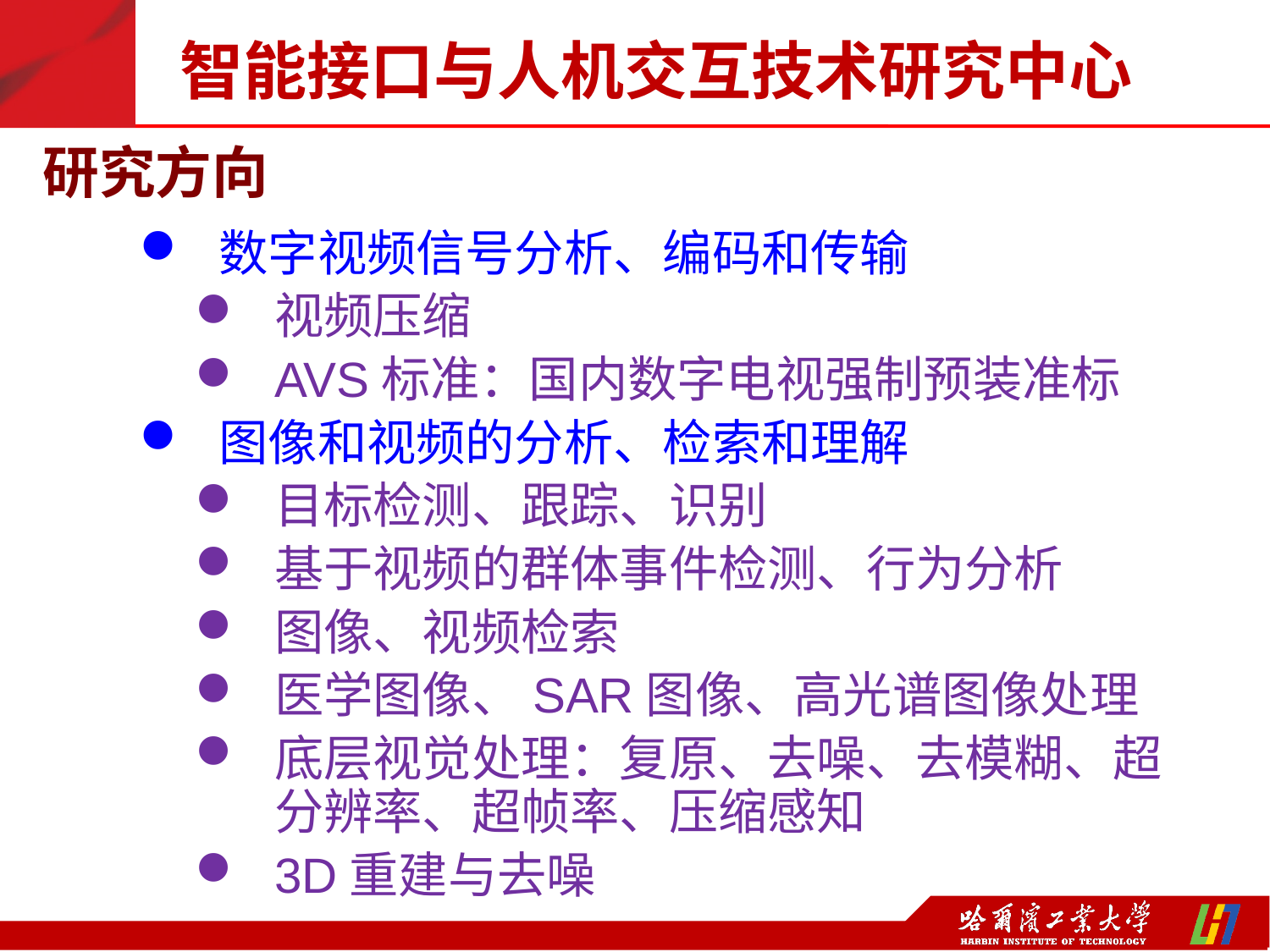

# 智能接口与人机交互技术研究中心
研究方向
数字视频信号分析、编码和传输
视频压缩
AVS标准：国内数字电视强制预装准标
图像和视频的分析、检索和理解
目标检测、跟踪、识别
基于视频的群体事件检测、行为分析
图像、视频检索
医学图像、SAR图像、高光谱图像处理
底层视觉处理：复原、去噪、去模糊、超分辨率、超帧率、压缩感知
3D重建与去噪